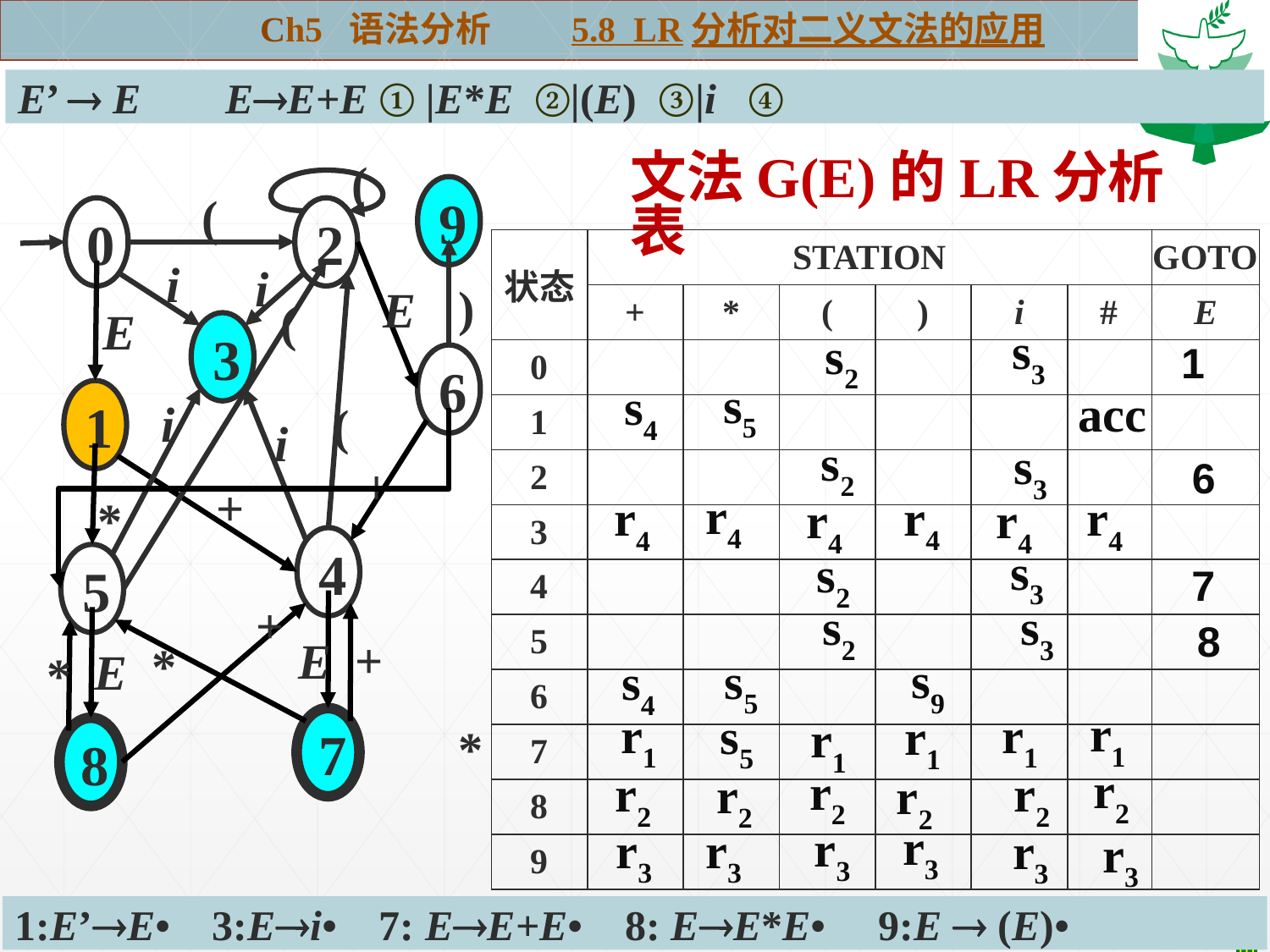

Ch5  语法分析         5.8  LR分析对二义文法的应用
E’ → E        E→E+E ① |E*E  ②|(E)  ③|i   ④
#
文法G(E)的LR分析表
(
9
(
0
2
i
i
)
E
(
E
3
6
1
i
(
i
+
+
*
4
5
+
+
E
*
E
*
7
*
8
| 状态 | STATION |  |  |  |  |  | GOTO |
| --- | --- | --- | --- | --- | --- | --- | --- |
|  | + | \* | ( | ) | i | # | E |
| 0 |  |  |  |  |  |  |  |
| 1 |  |  |  |  |  |  |  |
| 2 |  |  |  |  |  |  |  |
| 3 |  |  |  |  |  |  |  |
| 4 |  |  |  |  |  |  |  |
| 5 |  |  |  |  |  |  |  |
| 6 |  |  |  |  |  |  |  |
| 7 |  |  |  |  |  |  |  |
| 8 |  |  |  |  |  |  |  |
| 9 |  |  |  |  |  |  |  |
1

s3

s2

s5

s4

acc

s2

6

s3

r4

r4

r4

r4

r4

r4

s3

7

s2

s2

s3

8

s9

s5

s4

r1

r1

r1

r1

r1

s5

r2

r2

r2

r2

r2

r2

r3

r3

r3

r3

r3

r3

1:E’→E•    3:E→i•    7: E→E+E•    8: E→E*E•     9:E → (E)•